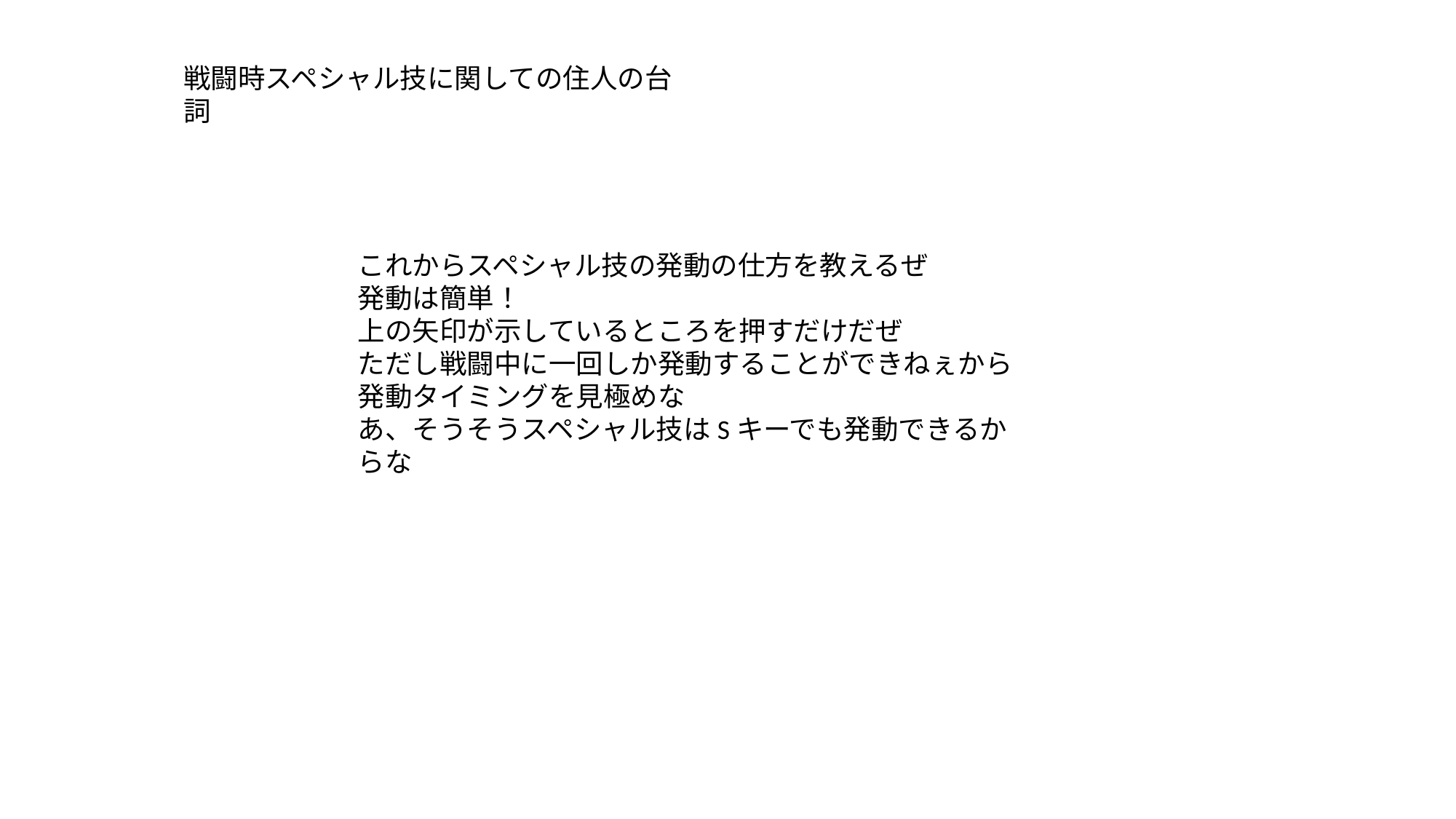

戦闘時スペシャル技に関しての住人の台詞
これからスペシャル技の発動の仕方を教えるぜ
発動は簡単！
上の矢印が示しているところを押すだけだぜ
ただし戦闘中に一回しか発動することができねぇから発動タイミングを見極めな
あ、そうそうスペシャル技はSキーでも発動できるからな